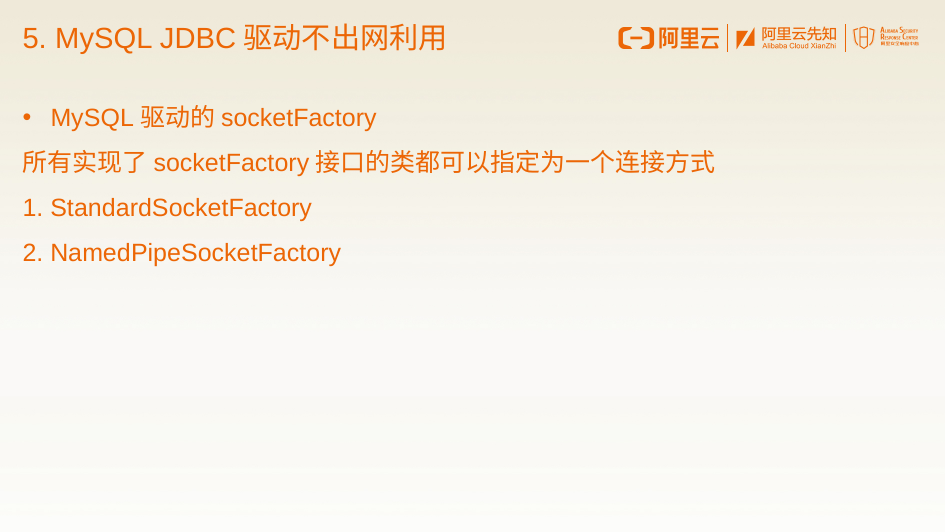

5. MySQL JDBC驱动不出网利用
MySQL驱动的socketFactory
所有实现了socketFactory接口的类都可以指定为一个连接方式
1. StandardSocketFactory
2. NamedPipeSocketFactory